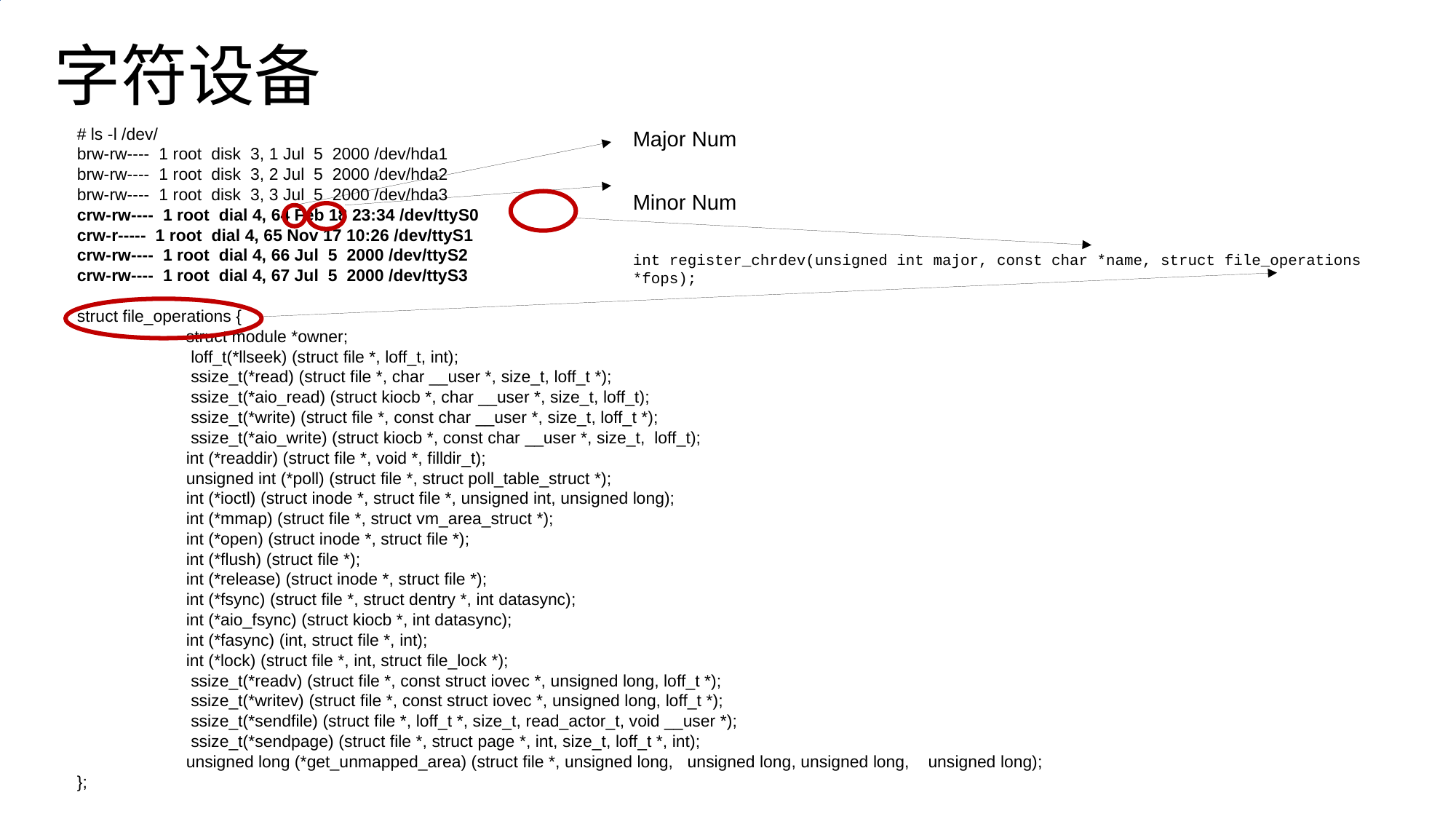

字符设备
# ls -l /dev/
brw-rw----  1 root  disk  3, 1 Jul  5  2000 /dev/hda1
brw-rw----  1 root  disk  3, 2 Jul  5  2000 /dev/hda2
brw-rw----  1 root  disk  3, 3 Jul  5  2000 /dev/hda3
crw-rw----  1 root  dial 4, 64 Feb 18 23:34 /dev/ttyS0
crw-r-----  1 root  dial 4, 65 Nov 17 10:26 /dev/ttyS1
crw-rw----  1 root  dial 4, 66 Jul  5  2000 /dev/ttyS2
crw-rw----  1 root  dial 4, 67 Jul  5  2000 /dev/ttyS3

struct file_operations {
	struct module *owner;
	 loff_t(*llseek) (struct file *, loff_t, int);
	 ssize_t(*read) (struct file *, char __user *, size_t, loff_t *);
	 ssize_t(*aio_read) (struct kiocb *, char __user *, size_t, loff_t);
	 ssize_t(*write) (struct file *, const char __user *, size_t, loff_t *);
	 ssize_t(*aio_write) (struct kiocb *, const char __user *, size_t,  loff_t);
	int (*readdir) (struct file *, void *, filldir_t);
	unsigned int (*poll) (struct file *, struct poll_table_struct *);
	int (*ioctl) (struct inode *, struct file *, unsigned int, unsigned long);
	int (*mmap) (struct file *, struct vm_area_struct *);
	int (*open) (struct inode *, struct file *);
	int (*flush) (struct file *);
	int (*release) (struct inode *, struct file *);
	int (*fsync) (struct file *, struct dentry *, int datasync);
	int (*aio_fsync) (struct kiocb *, int datasync);
	int (*fasync) (int, struct file *, int);
	int (*lock) (struct file *, int, struct file_lock *);
	 ssize_t(*readv) (struct file *, const struct iovec *, unsigned long, loff_t *);
	 ssize_t(*writev) (struct file *, const struct iovec *, unsigned long, loff_t *);
	 ssize_t(*sendfile) (struct file *, loff_t *, size_t, read_actor_t, void __user *);
	 ssize_t(*sendpage) (struct file *, struct page *, int, size_t, loff_t *, int);
	unsigned long (*get_unmapped_area) (struct file *, unsigned long,   unsigned long, unsigned long,    unsigned long);
};

Major Num

Minor Num

int register_chrdev(unsigned int major, const char *name, struct file_operations *fops);